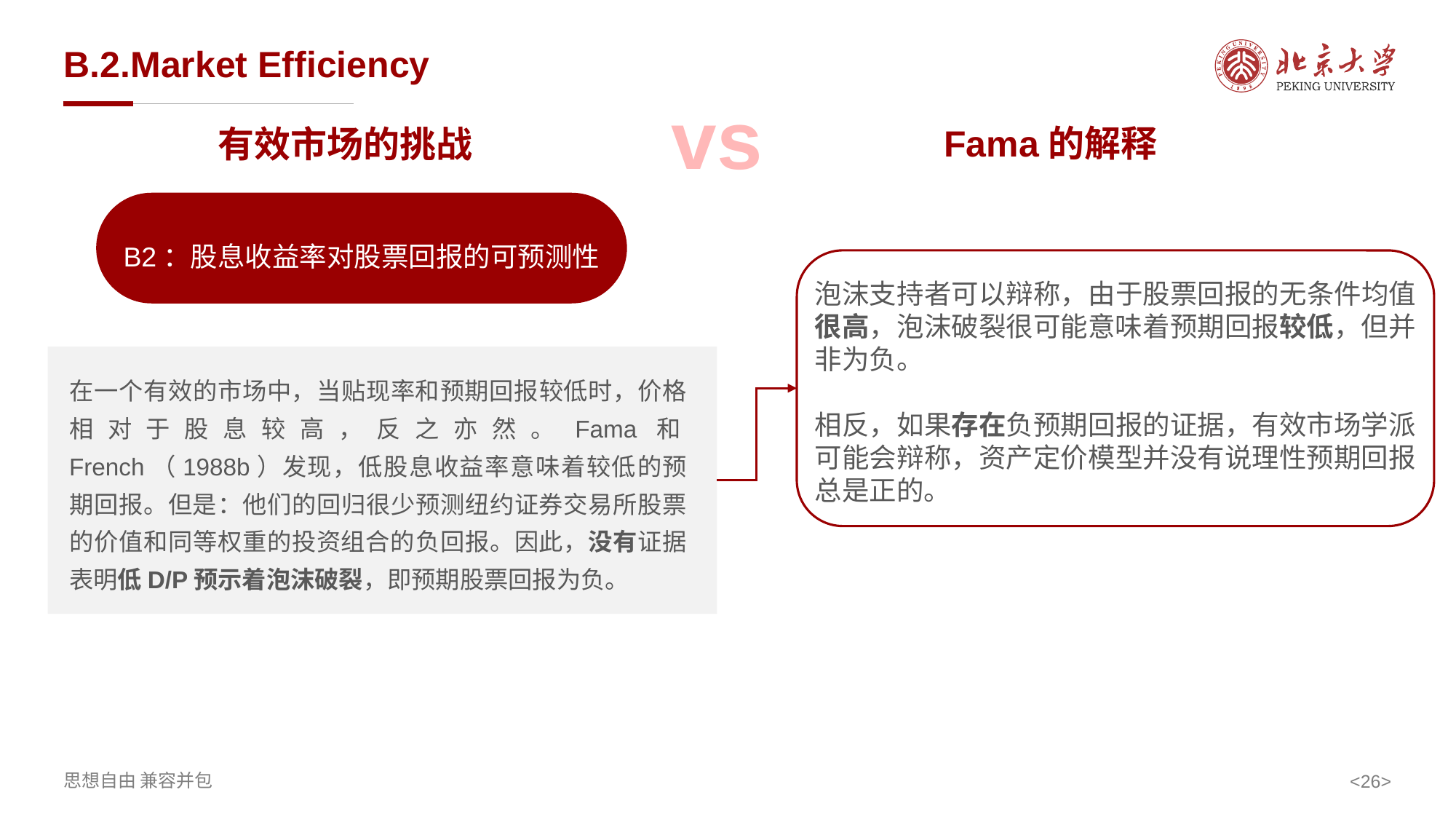

# B.2.Market Efficiency
vs
Fama的解释
有效市场的挑战
B2：股息收益率对股票回报的可预测性

泡沫支持者可以辩称，由于股票回报的无条件均值很高，泡沫破裂很可能意味着预期回报较低，但并非为负。

相反，如果存在负预期回报的证据，有效市场学派可能会辩称，资产定价模型并没有说理性预期回报总是正的。

在一个有效的市场中，当贴现率和预期回报较低时，价格相对于股息较高，反之亦然。Fama和French（1988b）发现，低股息收益率意味着较低的预期回报。但是：他们的回归很少预测纽约证券交易所股票的价值和同等权重的投资组合的负回报。因此，没有证据表明低D/P预示着泡沫破裂，即预期股票回报为负。
<26>